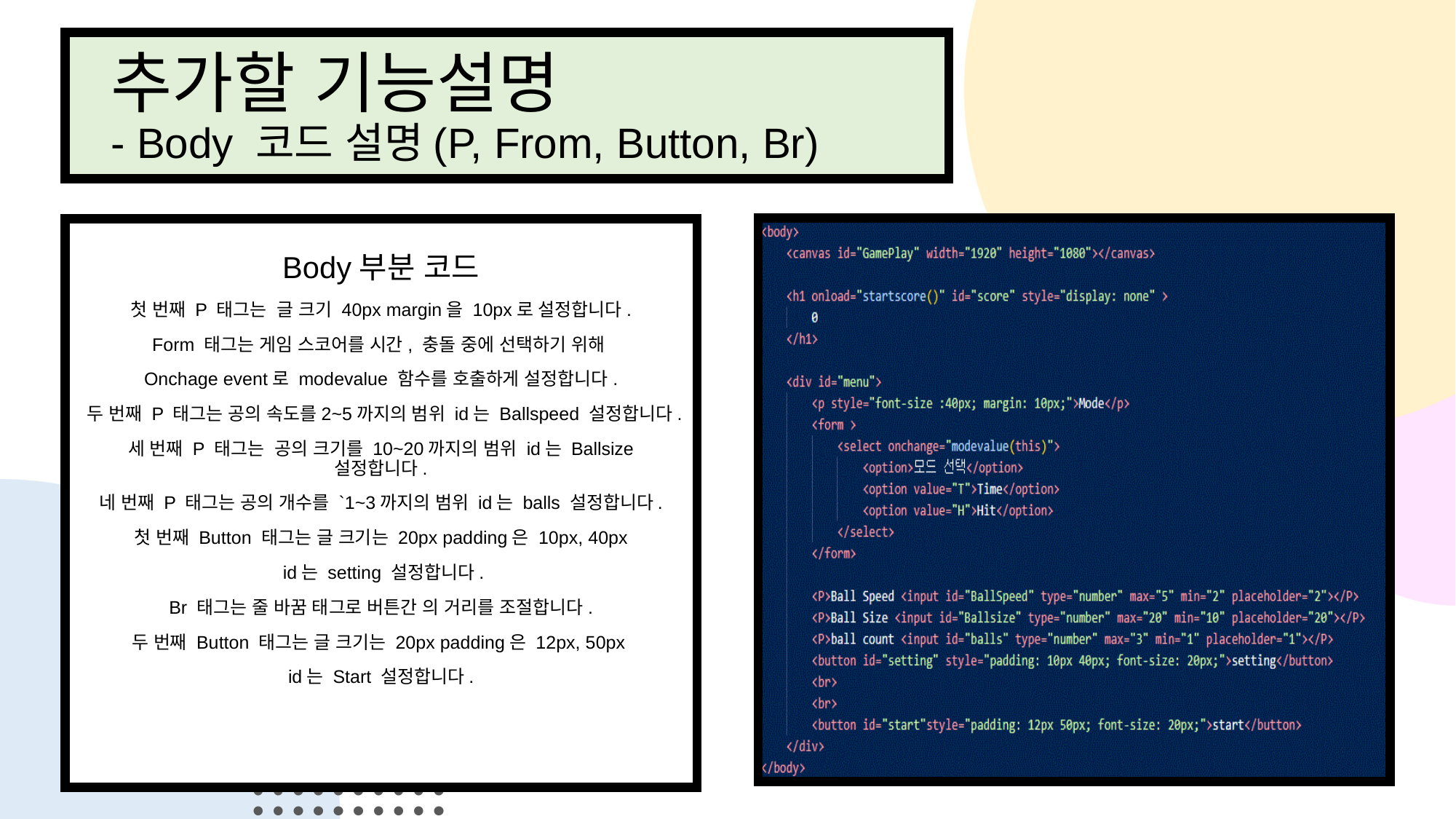

# 추가할 기능설명 - Body 코드 설명(P, From, Button, Br)

Body부분 코드
첫 번째 P 태그는  글 크기 40px margin을 10px로 설정합니다.
Form 태그는 게임 스코어를 시간, 충돌 중에 선택하기 위해
Onchage event로 modevalue 함수를 호출하게 설정합니다.
두 번째 P 태그는 공의 속도를2~5까지의 범위 id는 Ballspeed 설정합니다.
세 번째 P 태그는  공의 크기를 10~20까지의 범위 id는 Ballsize 설정합니다.
네 번째 P 태그는 공의 개수를 `1~3까지의 범위 id는 balls 설정합니다.
첫 번째 Button 태그는 글 크기는 20px padding은 10px, 40px
 id는 setting 설정합니다.
Br 태그는 줄 바꿈 태그로 버튼간 의 거리를 조절합니다.
두 번째 Button 태그는 글 크기는 20px padding은 12px, 50px
id는 Start 설정합니다.